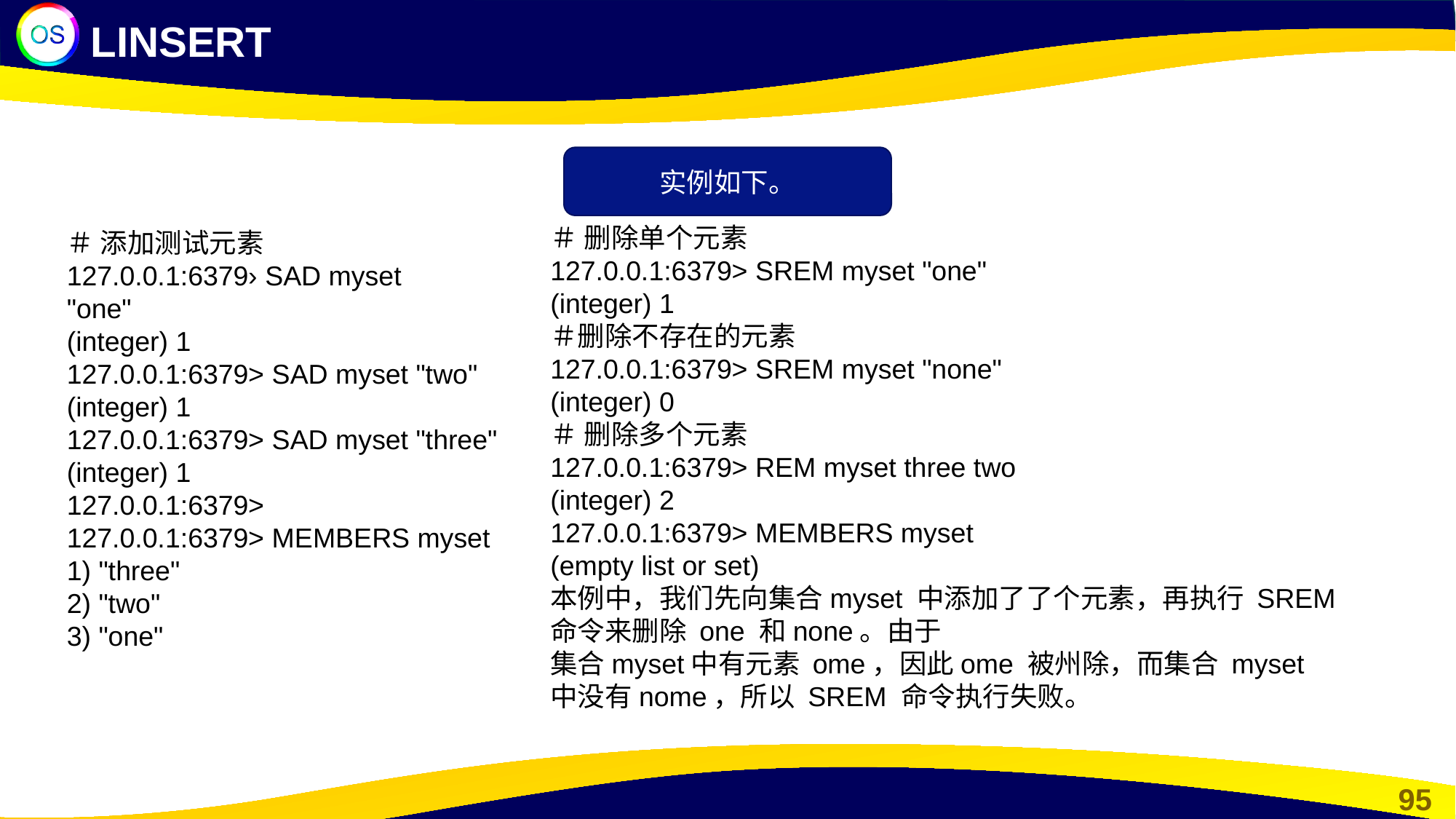

LINSERT
实例如下。
＃ 删除单个元素
127.0.0.1:6379> SREM myset "one"
(integer) 1
＃删除不存在的元素
127.0.0.1:6379> SREM myset "none"
(integer) 0
＃ 删除多个元素
127.0.0.1:6379> REM myset three two
(integer) 2
127.0.0.1:6379> MEMBERS myset
(empty list or set)
本例中，我们先向集合myset 中添加了了个元素，再执行 SREM 命令来删除 one 和none。由于
集合myset中有元素 ome，因此ome 被州除，而集合 myset中没有nome，所以 SREM 命令执行失败。
＃ 添加测试元素
127.0.0.1:6379› SAD myset
"one"
(integer) 1
127.0.0.1:6379> SAD myset "two"
(integer) 1
127.0.0.1:6379> SAD myset "three"
(integer) 1
127.0.0.1:6379>
127.0.0.1:6379> MEMBERS myset
1) "three"
2) "two"
3) "one"